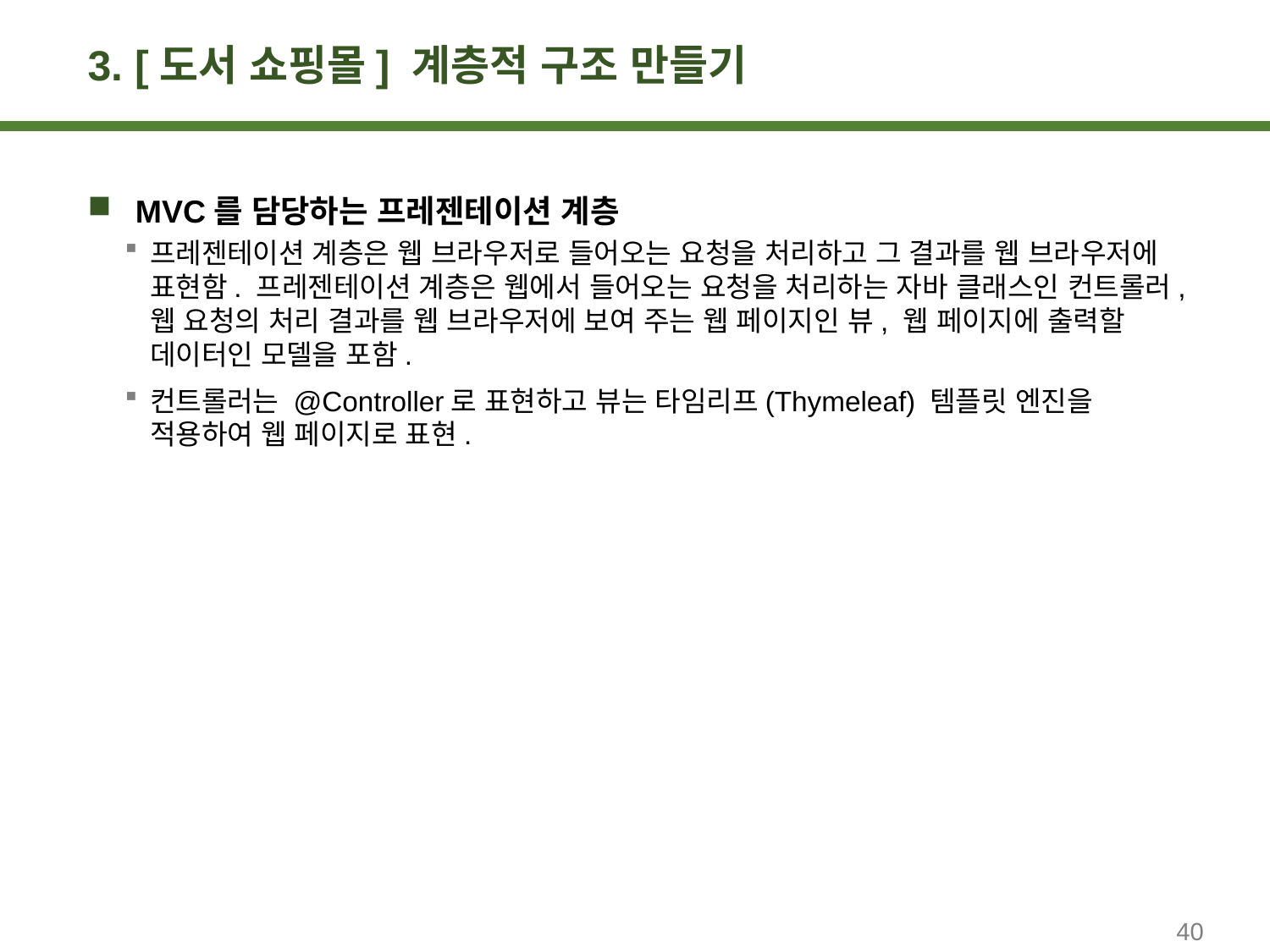

# 3. [도서 쇼핑몰] 계층적 구조 만들기
MVC를 담당하는 프레젠테이션 계층
프레젠테이션 계층은 웹 브라우저로 들어오는 요청을 처리하고 그 결과를 웹 브라우저에 표현함. 프레젠테이션 계층은 웹에서 들어오는 요청을 처리하는 자바 클래스인 컨트롤러, 웹 요청의 처리 결과를 웹 브라우저에 보여 주는 웹 페이지인 뷰, 웹 페이지에 출력할 데이터인 모델을 포함.
컨트롤러는 @Controller로 표현하고 뷰는 타임리프(Thymeleaf) 템플릿 엔진을 적용하여 웹 페이지로 표현.